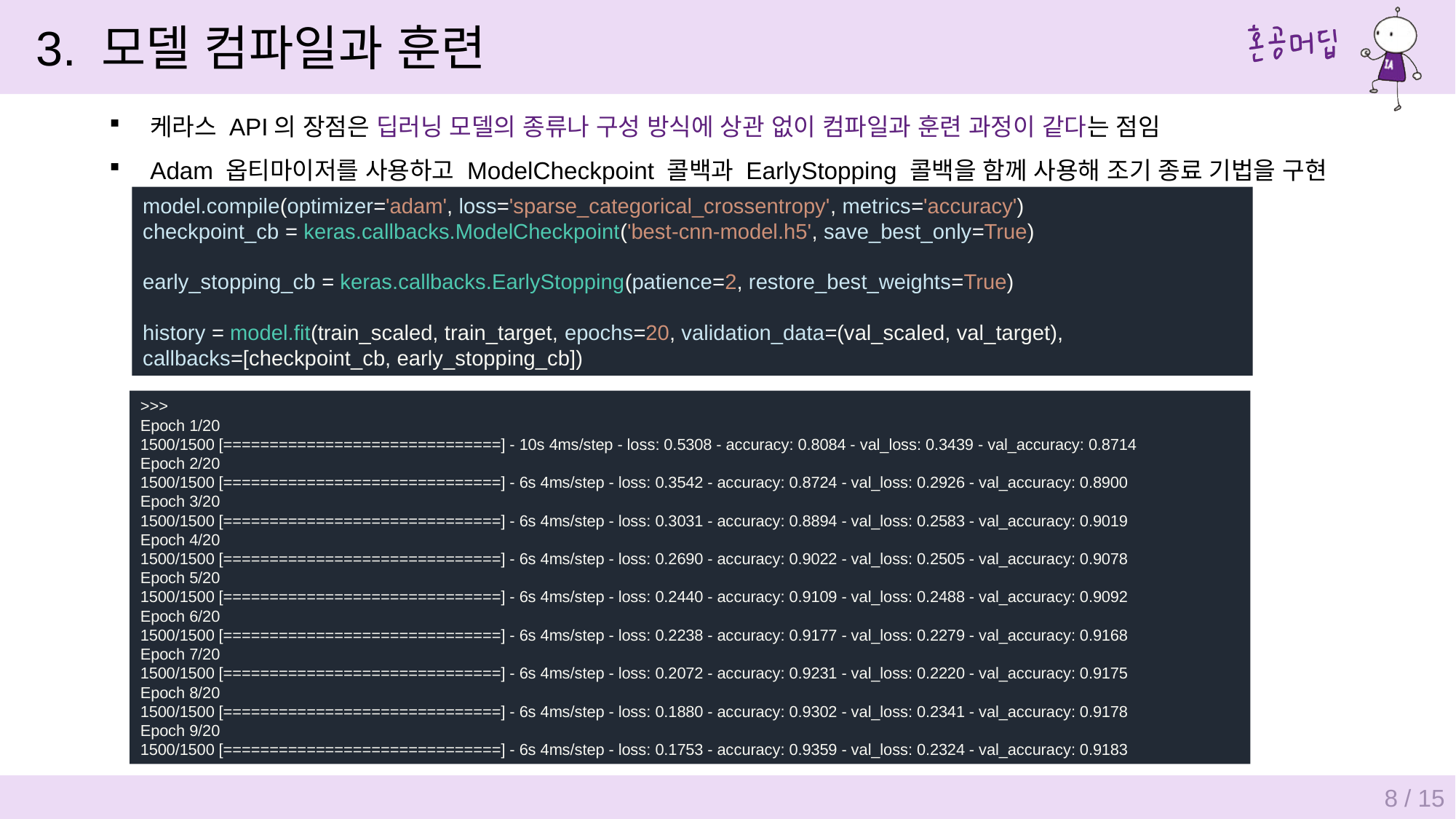

3. 모델 컴파일과 훈련
케라스 API의 장점은 딥러닝 모델의 종류나 구성 방식에 상관 없이 컴파일과 훈련 과정이 같다는 점임
Adam 옵티마이저를 사용하고 ModelCheckpoint 콜백과 EarlyStopping 콜백을 함께 사용해 조기 종료 기법을 구현
model.compile(optimizer='adam', loss='sparse_categorical_crossentropy', metrics='accuracy')
checkpoint_cb = keras.callbacks.ModelCheckpoint('best-cnn-model.h5', save_best_only=True)

early_stopping_cb = keras.callbacks.EarlyStopping(patience=2, restore_best_weights=True)

history = model.fit(train_scaled, train_target, epochs=20, validation_data=(val_scaled, val_target), callbacks=[checkpoint_cb, early_stopping_cb])
>>>
Epoch 1/20
1500/1500 [==============================] - 10s 4ms/step - loss: 0.5308 - accuracy: 0.8084 - val_loss: 0.3439 - val_accuracy: 0.8714
Epoch 2/20
1500/1500 [==============================] - 6s 4ms/step - loss: 0.3542 - accuracy: 0.8724 - val_loss: 0.2926 - val_accuracy: 0.8900
Epoch 3/20
1500/1500 [==============================] - 6s 4ms/step - loss: 0.3031 - accuracy: 0.8894 - val_loss: 0.2583 - val_accuracy: 0.9019
Epoch 4/20
1500/1500 [==============================] - 6s 4ms/step - loss: 0.2690 - accuracy: 0.9022 - val_loss: 0.2505 - val_accuracy: 0.9078
Epoch 5/20
1500/1500 [==============================] - 6s 4ms/step - loss: 0.2440 - accuracy: 0.9109 - val_loss: 0.2488 - val_accuracy: 0.9092
Epoch 6/20
1500/1500 [==============================] - 6s 4ms/step - loss: 0.2238 - accuracy: 0.9177 - val_loss: 0.2279 - val_accuracy: 0.9168
Epoch 7/20
1500/1500 [==============================] - 6s 4ms/step - loss: 0.2072 - accuracy: 0.9231 - val_loss: 0.2220 - val_accuracy: 0.9175
Epoch 8/20
1500/1500 [==============================] - 6s 4ms/step - loss: 0.1880 - accuracy: 0.9302 - val_loss: 0.2341 - val_accuracy: 0.9178
Epoch 9/20
1500/1500 [==============================] - 6s 4ms/step - loss: 0.1753 - accuracy: 0.9359 - val_loss: 0.2324 - val_accuracy: 0.9183
8 / 15